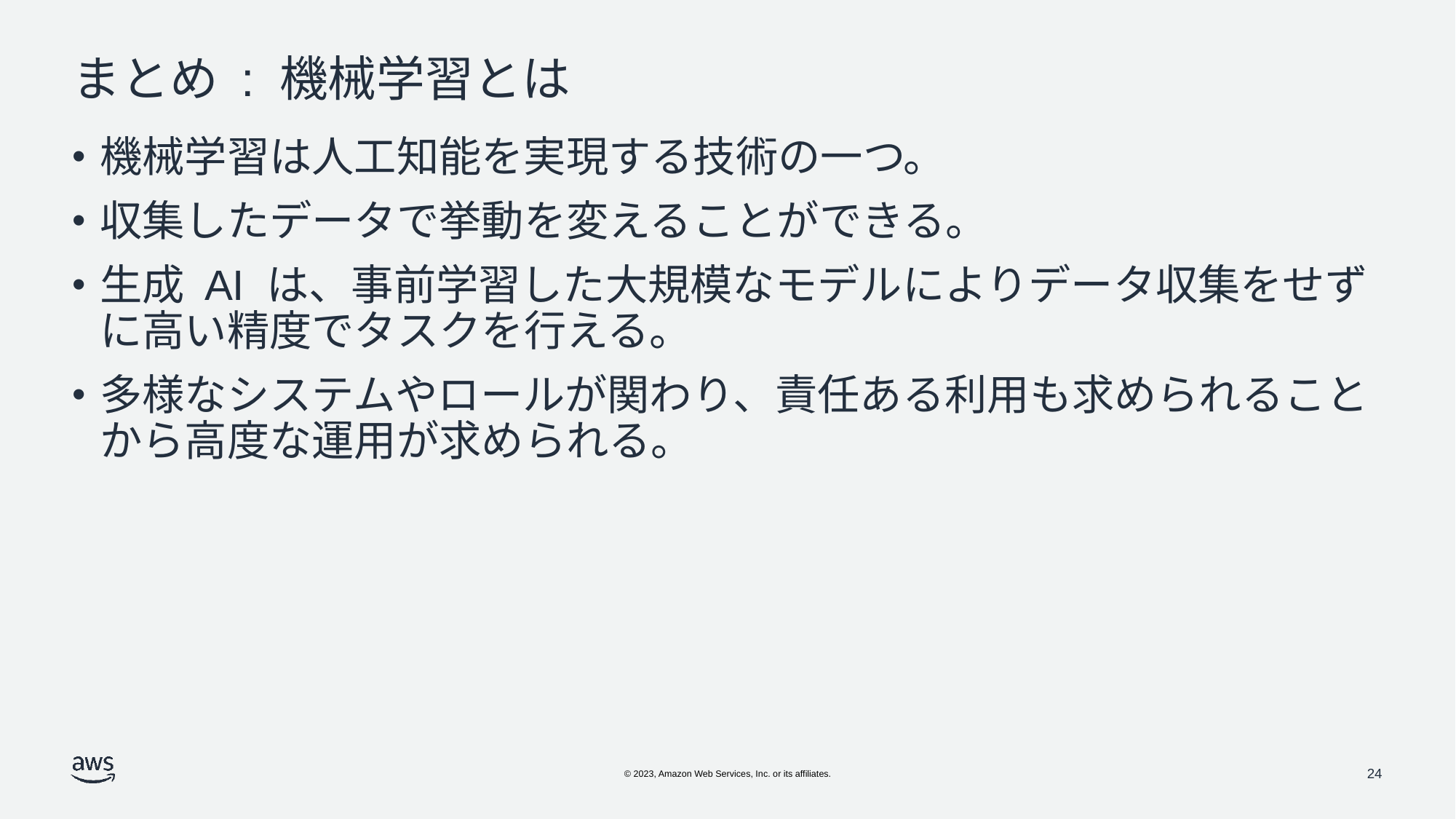

# まとめ : 機械学習とは
機械学習は人工知能を実現する技術の一つ。
収集したデータで挙動を変えることができる。
生成 AI は、事前学習した大規模なモデルによりデータ収集をせずに高い精度でタスクを行える。
多様なシステムやロールが関わり、責任ある利用も求められることから高度な運用が求められる。
24